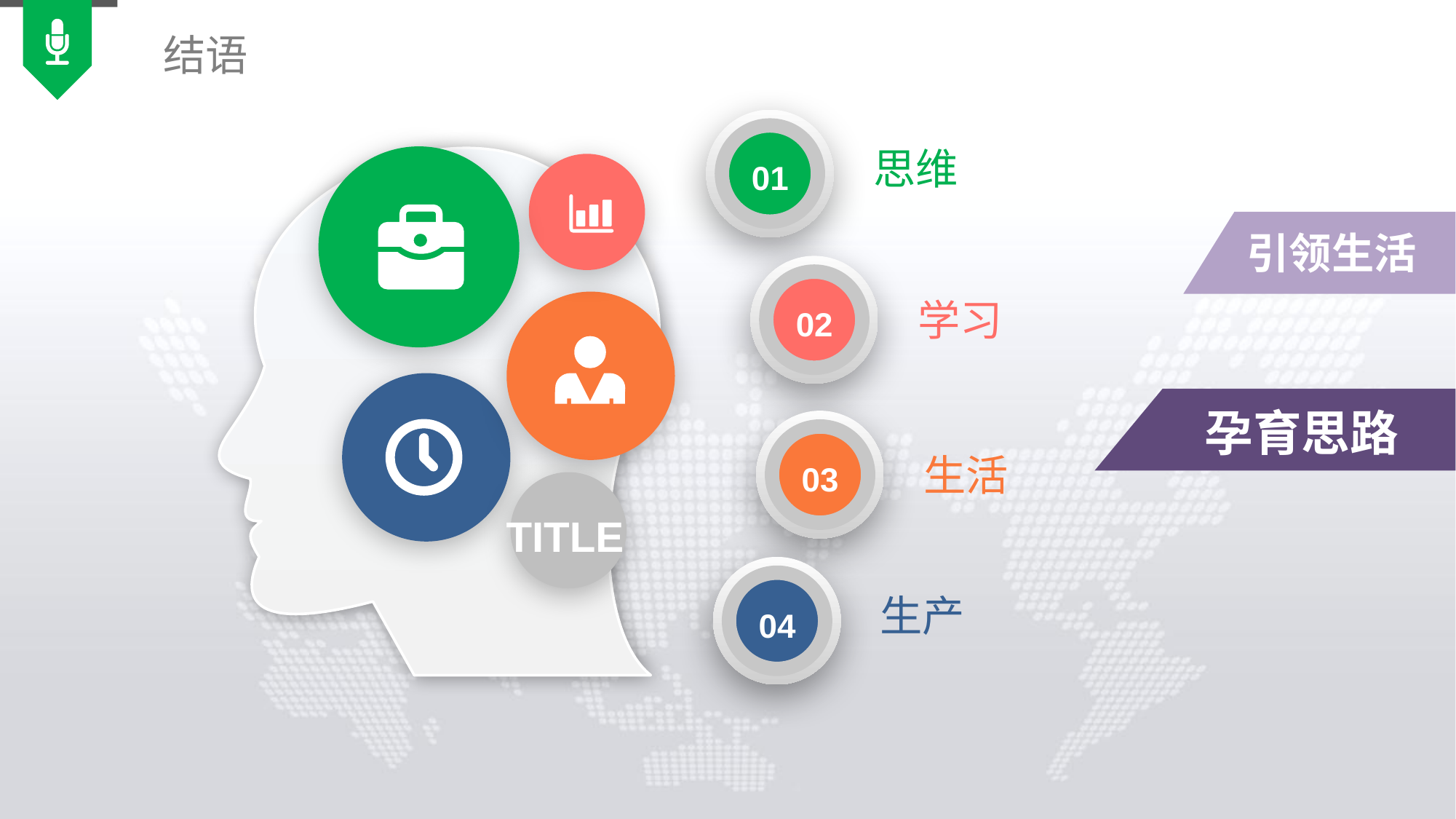

结语

思维

01

引领生活

学习

02

孕育思路

生活
03

TITLE

生产
04